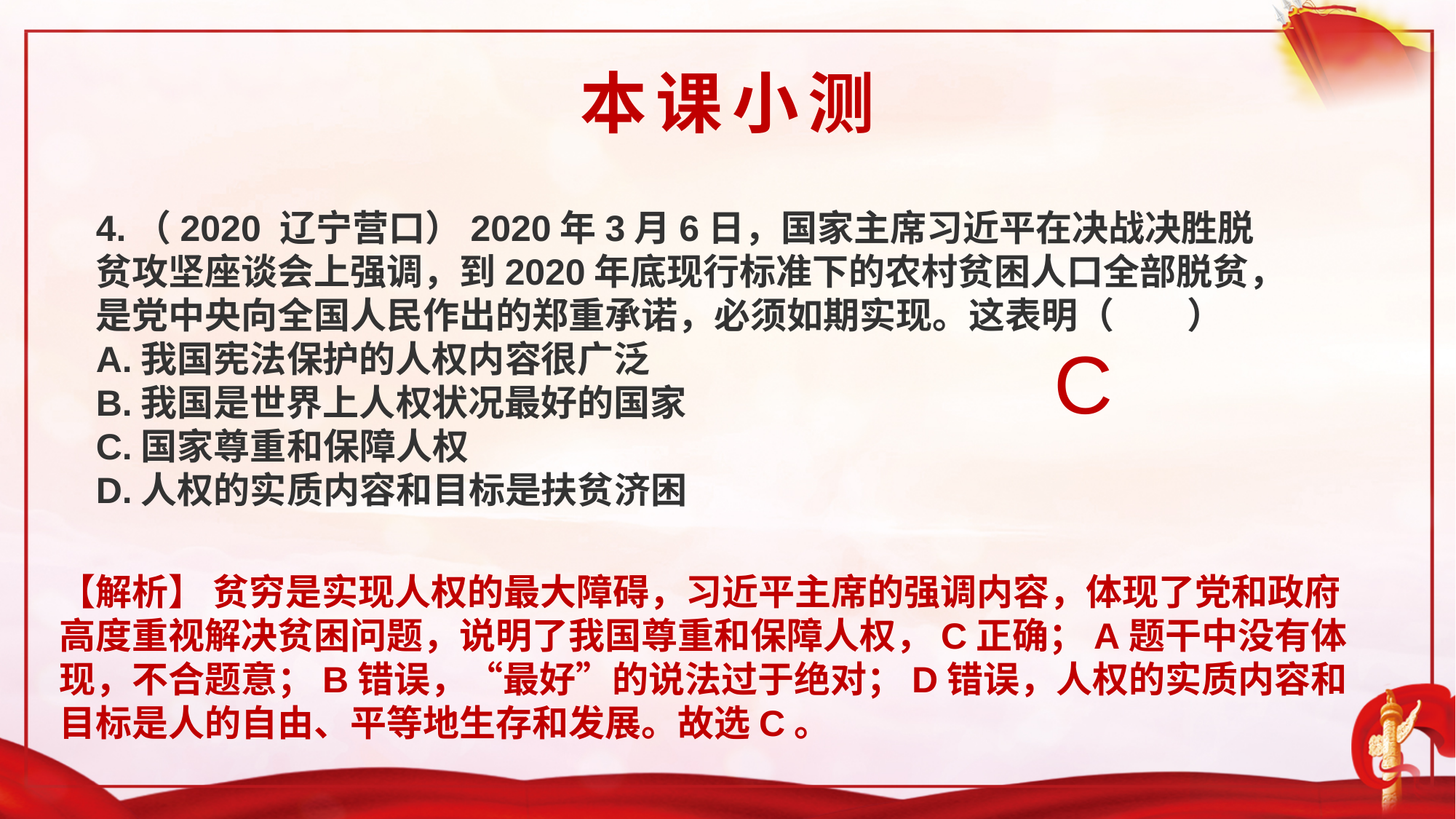

本课小测
4.（2020 辽宁营口）2020年3月6日，国家主席习近平在决战决胜脱贫攻坚座谈会上强调，到2020年底现行标准下的农村贫困人口全部脱贫，是党中央向全国人民作出的郑重承诺，必须如期实现。这表明（　　）
A.我国宪法保护的人权内容很广泛
B.我国是世界上人权状况最好的国家
C.国家尊重和保障人权
D.人权的实质内容和目标是扶贫济困
C
【解析】 贫穷是实现人权的最大障碍，习近平主席的强调内容，体现了党和政府高度重视解决贫困问题，说明了我国尊重和保障人权，C正确；A题干中没有体现，不合题意；B错误，“最好”的说法过于绝对；D错误，人权的实质内容和目标是人的自由、平等地生存和发展。故选C。